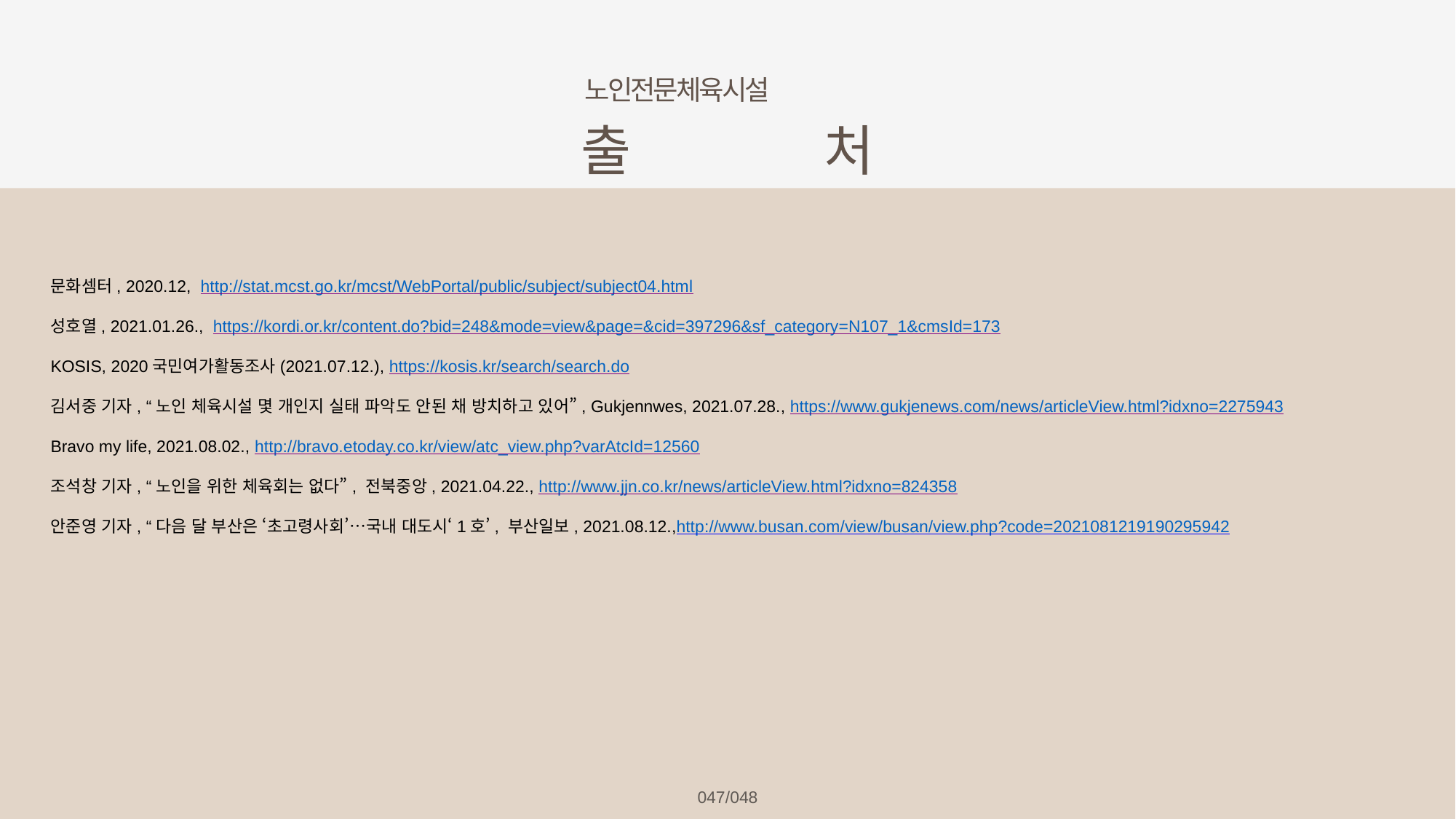

노인전문체육시설
출               처

문화셈터, 2020.12,  http://stat.mcst.go.kr/mcst/WebPortal/public/subject/subject04.html
성호열, 2021.01.26.,  https://kordi.or.kr/content.do?bid=248&mode=view&page=&cid=397296&sf_category=N107_1&cmsId=173
KOSIS, 2020국민여가활동조사(2021.07.12.), https://kosis.kr/search/search.do
김서중 기자, “노인 체육시설 몇 개인지 실태 파악도 안된 채 방치하고 있어”, Gukjennwes, 2021.07.28., https://www.gukjenews.com/news/articleView.html?idxno=2275943
Bravo my life, 2021.08.02., http://bravo.etoday.co.kr/view/atc_view.php?varAtcId=12560
조석창 기자, “노인을 위한 체육회는 없다”, 전북중앙, 2021.04.22., http://www.jjn.co.kr/news/articleView.html?idxno=824358
안준영 기자, “다음 달 부산은 ‘초고령사회’…국내 대도시‘1호’, 부산일보, 2021.08.12.,http://www.busan.com/view/busan/view.php?code=2021081219190295942
047/048